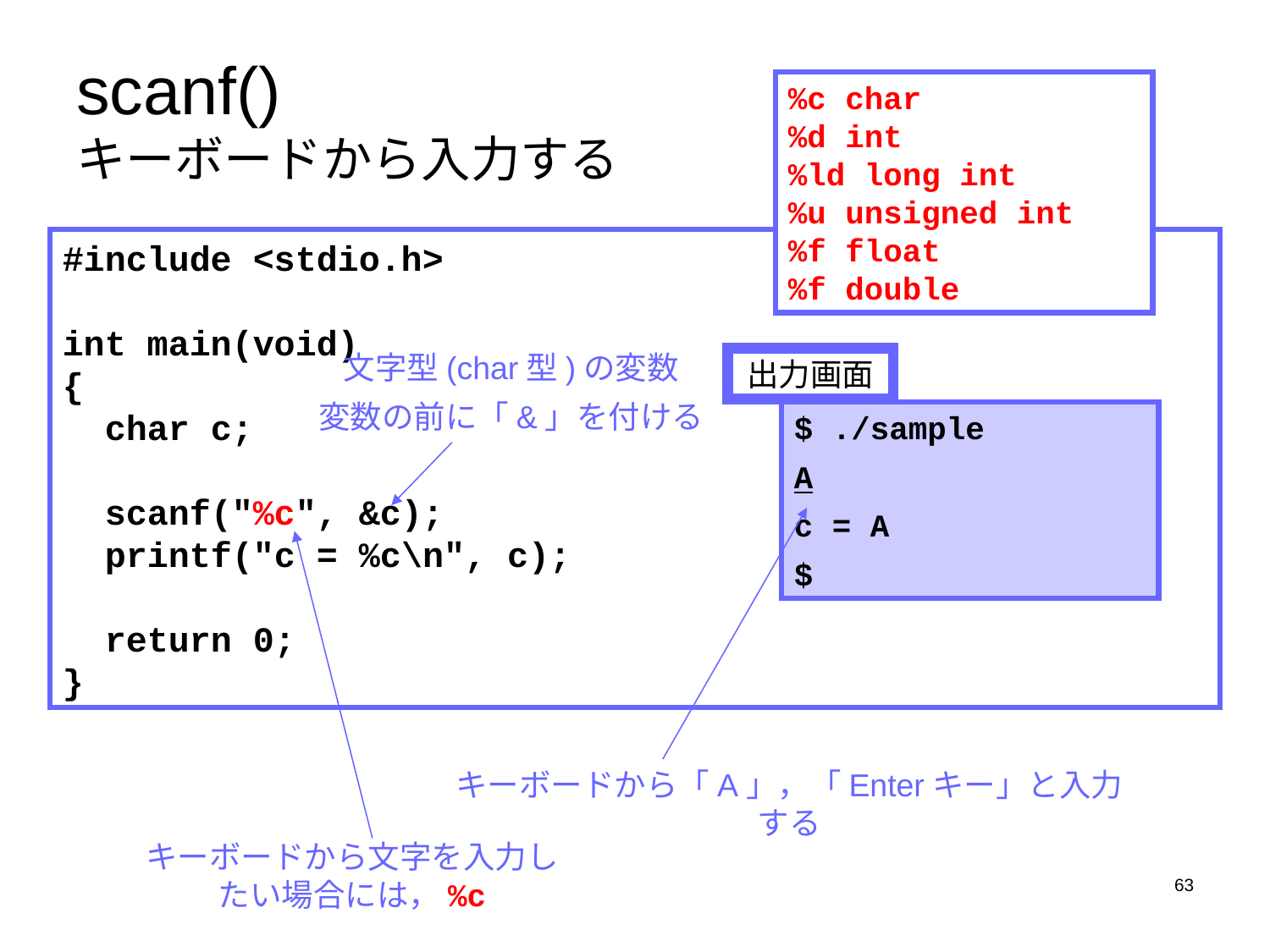

# scanf() キーボードから入力する
%c char
%d int
%ld long int
%u unsigned int
%f float
%f double
#include <stdio.h>

int main(void)
{
  char c;

  scanf("%c", &c);
  printf("c = %c\n", c);

  return 0;
}
文字型(char型)の変数
変数の前に「&」を付ける
出力画面
$ ./sample
A
c = A
$

キーボードから「A」，「Enterキー」と入力する
キーボードから文字を入力したい場合には，%c
63